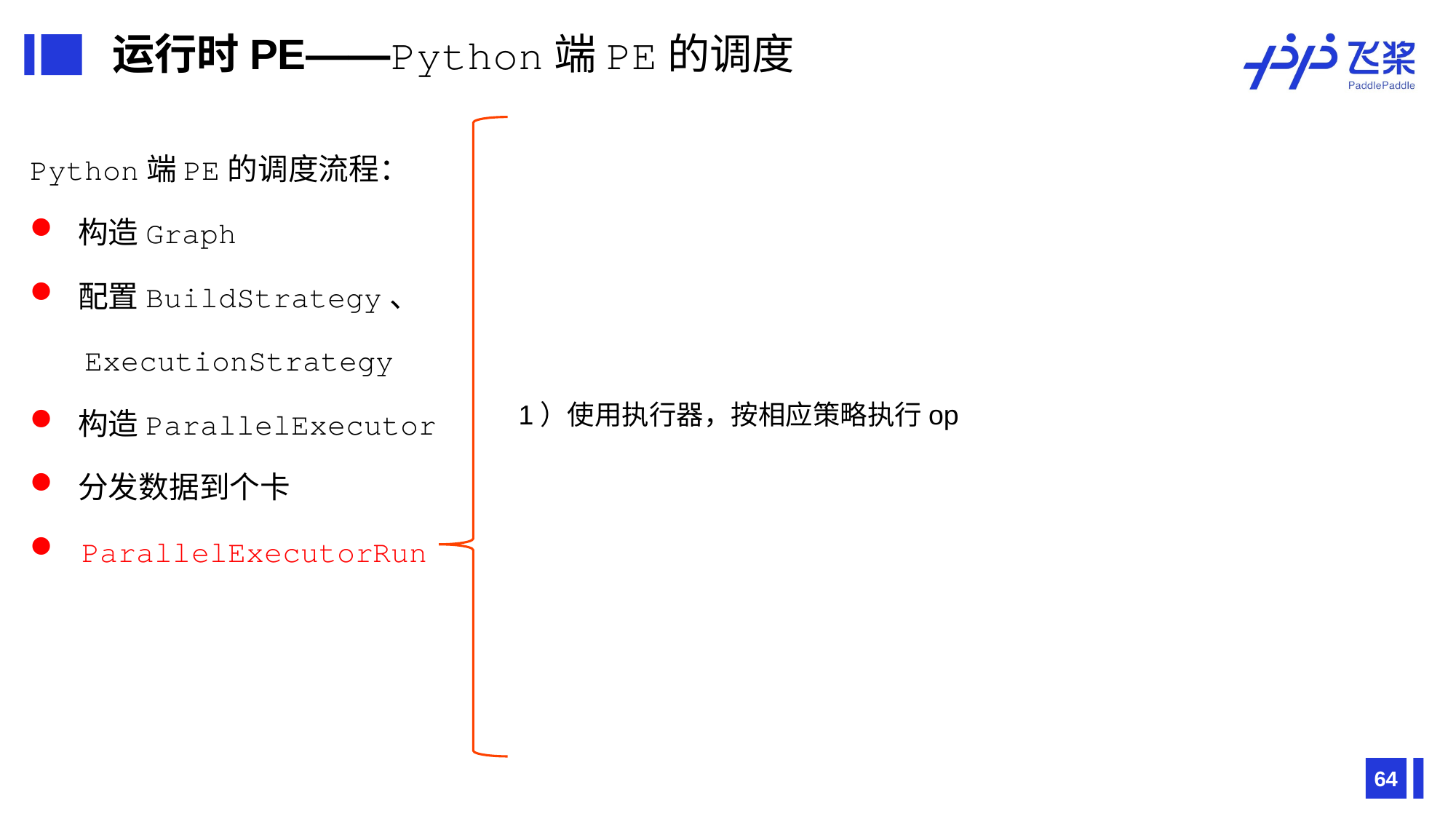

运行时PE——Python端PE的调度
Python端PE的调度流程：
 构造Graph
 配置BuildStrategy、
   ExecutionStrategy
 构造ParallelExecutor
 分发数据到个卡
 ParallelExecutorRun

1）使用执行器，按相应策略执行op
64